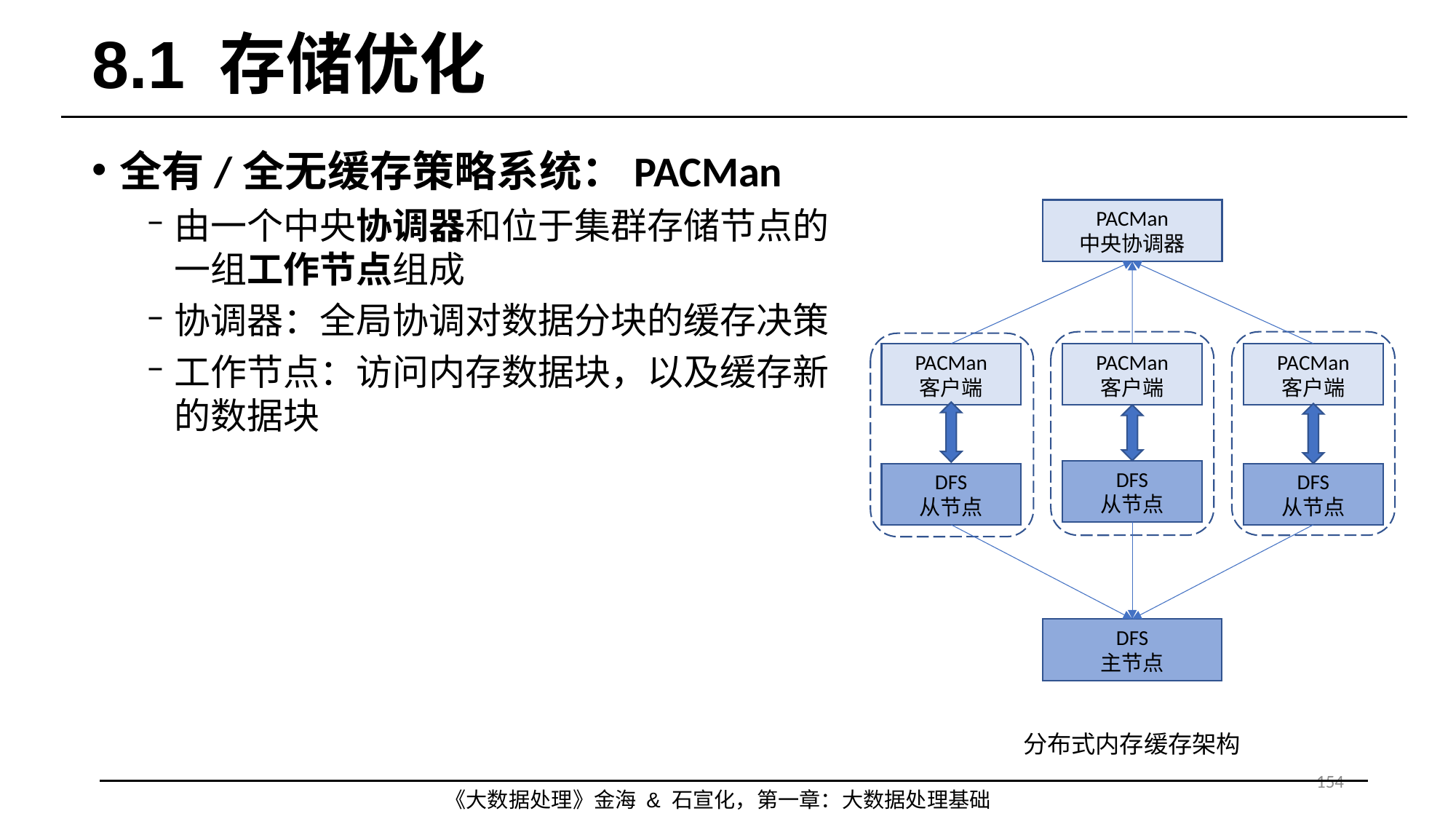

# 8.1 存储优化
全有/全无缓存策略系统：PACMan
由一个中央协调器和位于集群存储节点的一组工作节点组成
协调器：全局协调对数据分块的缓存决策
工作节点：访问内存数据块，以及缓存新的数据块

PACMan
中央协调器

PACMan
客户端
PACMan
客户端
PACMan
客户端

DFS
从节点
DFS
从节点
DFS
从节点
DFS
主节点
分布式内存缓存架构
154